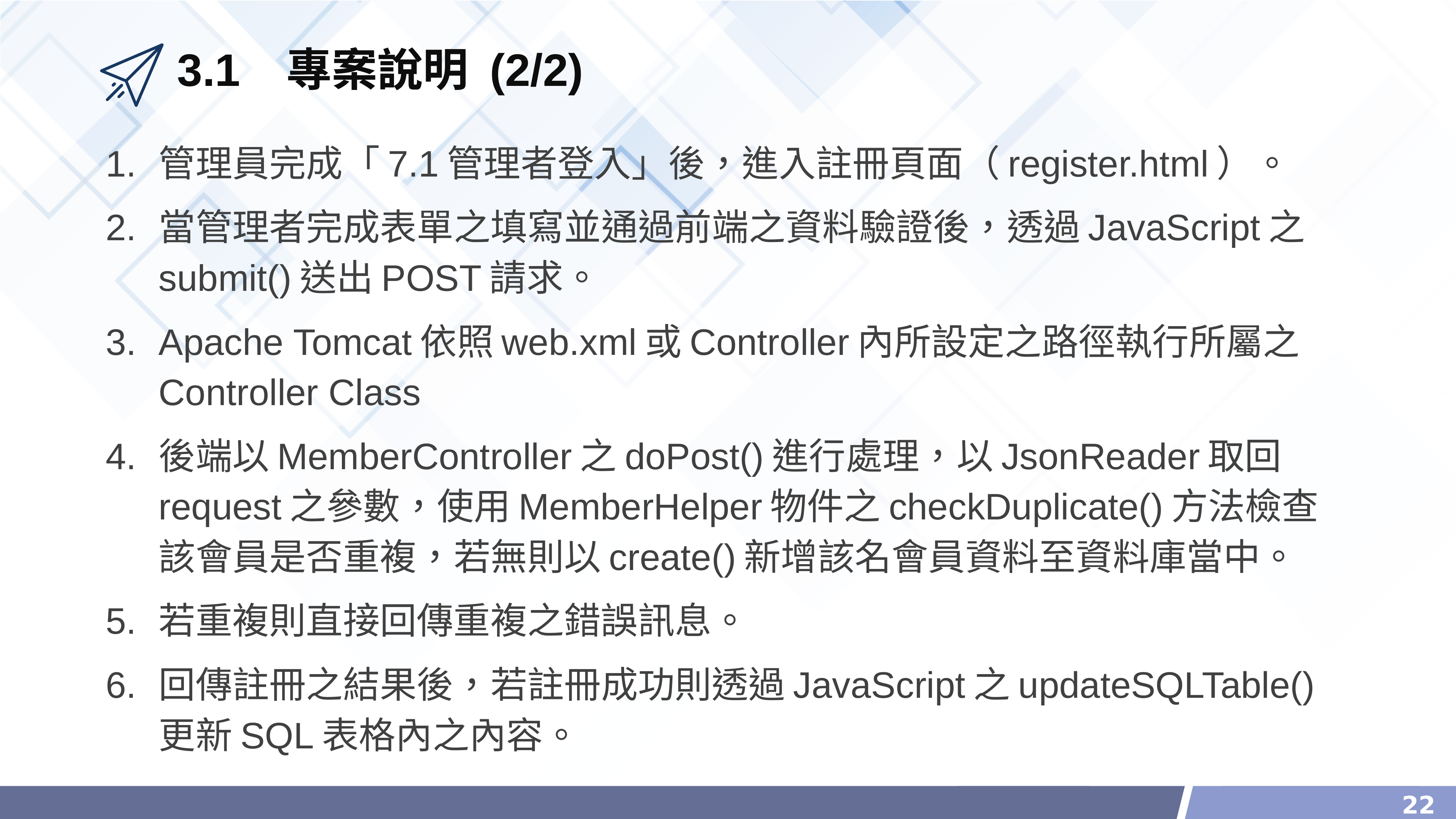

# 3.1	專案說明 (2/2)
管理員完成「7.1管理者登入」後，進入註冊頁面（register.html）。
當管理者完成表單之填寫並通過前端之資料驗證後，透過JavaScript之submit()送出POST請求。
Apache Tomcat依照web.xml或Controller內所設定之路徑執行所屬之Controller Class
後端以MemberController之doPost()進行處理，以JsonReader取回request之參數，使用MemberHelper物件之checkDuplicate()方法檢查該會員是否重複，若無則以create()新增該名會員資料至資料庫當中。
若重複則直接回傳重複之錯誤訊息。
回傳註冊之結果後，若註冊成功則透過JavaScript之updateSQLTable()更新SQL表格內之內容。
22